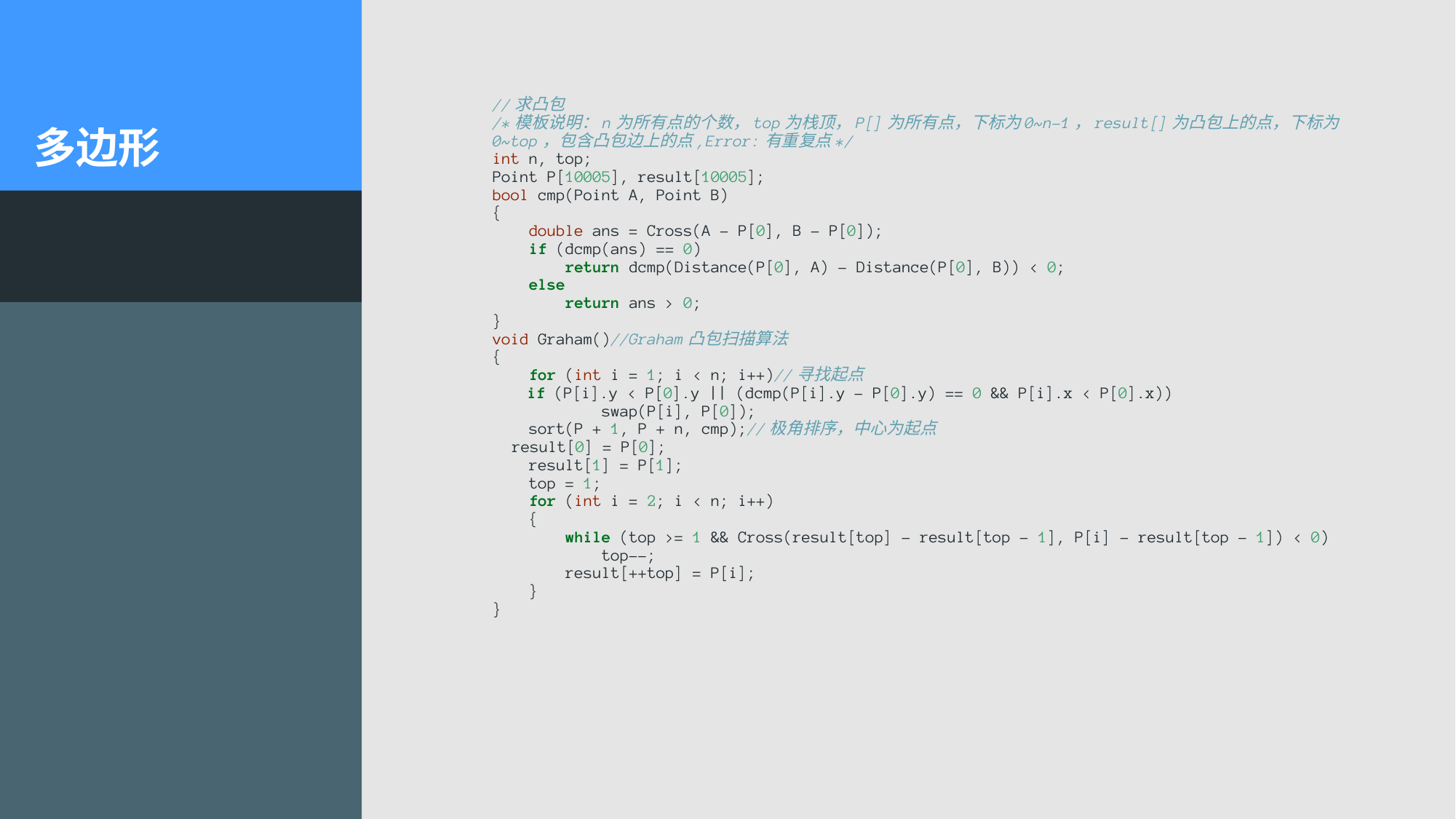

//求凸包
/*模板说明：n为所有点的个数，top为栈顶，P[]为所有点，下标为0~n-1，result[]为凸包上的点，下标为0~top，包含凸包边上的点,Error:有重复点*/
int n, top;
Point P[10005], result[10005];
bool cmp(Point A, Point B)
{
    double ans = Cross(A - P[0], B - P[0]);
    if (dcmp(ans) == 0)
        return dcmp(Distance(P[0], A) - Distance(P[0], B)) < 0;
    else
        return ans > 0;
}
void Graham()//Graham凸包扫描算法
{
    for (int i = 1; i < n; i++)//寻找起点
        if (P[i].y < P[0].y || (dcmp(P[i].y - P[0].y) == 0 && P[i].x < P[0].x))
            swap(P[i], P[0]);
    sort(P + 1, P + n, cmp);//极角排序，中心为起点
    result[0] = P[0];
    result[1] = P[1];
    top = 1;
    for (int i = 2; i < n; i++)
    {
        while (top >= 1 && Cross(result[top] - result[top - 1], P[i] - result[top - 1]) < 0)
            top--;
        result[++top] = P[i];
    }
}
# 多边形